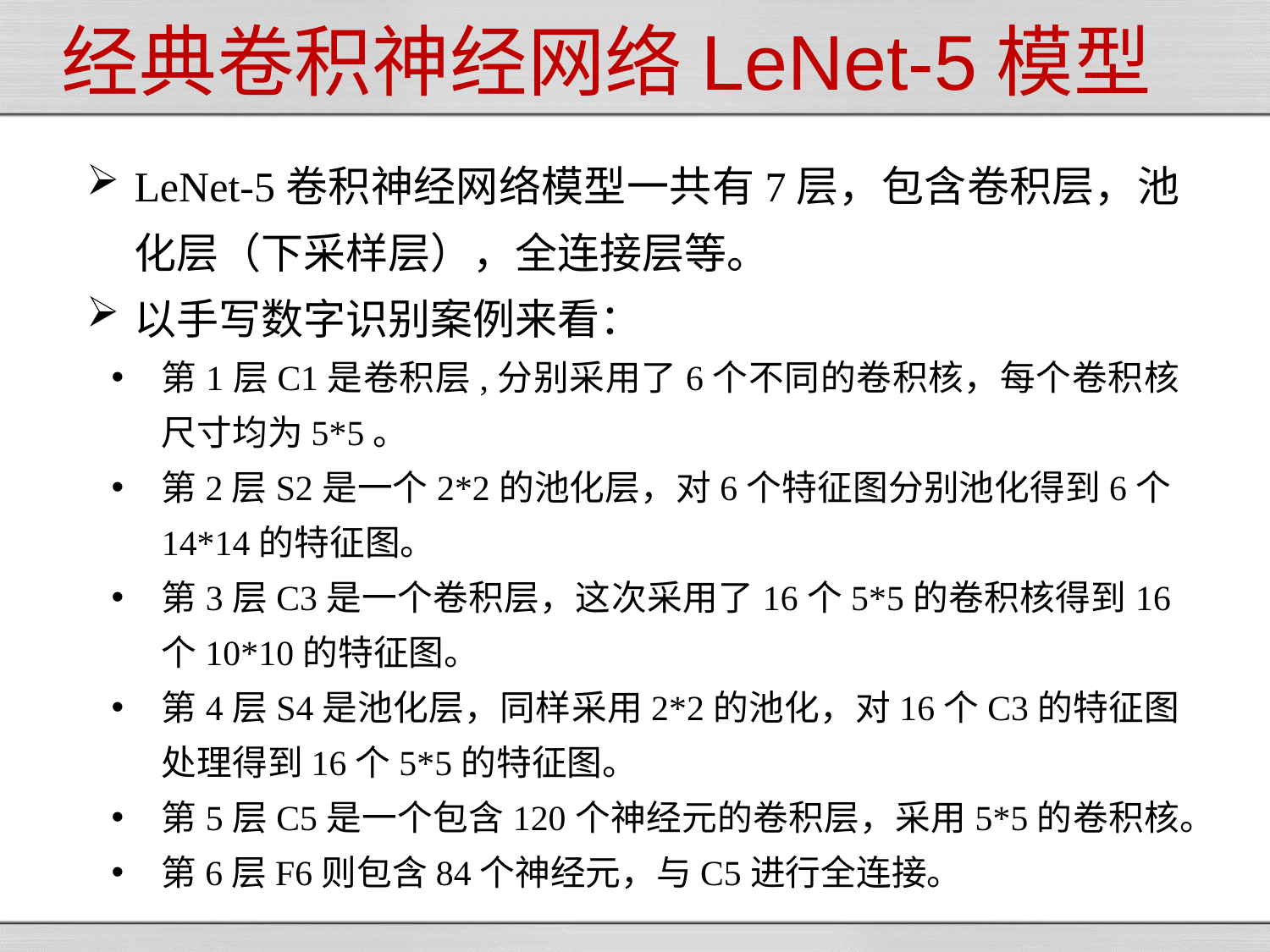

经典卷积神经网络LeNet-5模型
LeNet-5卷积神经网络模型一共有7层，包含卷积层，池化层（下采样层），全连接层等。
以手写数字识别案例来看：
第1层C1是卷积层,分别采用了6个不同的卷积核，每个卷积核尺寸均为5*5。
第2层S2是一个2*2的池化层，对6个特征图分别池化得到6个14*14的特征图。
第3层C3是一个卷积层，这次采用了16个5*5的卷积核得到16个10*10的特征图。
第4层S4是池化层，同样采用2*2的池化，对16个C3的特征图处理得到16个5*5的特征图。
第5层C5是一个包含120个神经元的卷积层，采用5*5的卷积核。
第6层F6则包含84个神经元，与C5进行全连接。